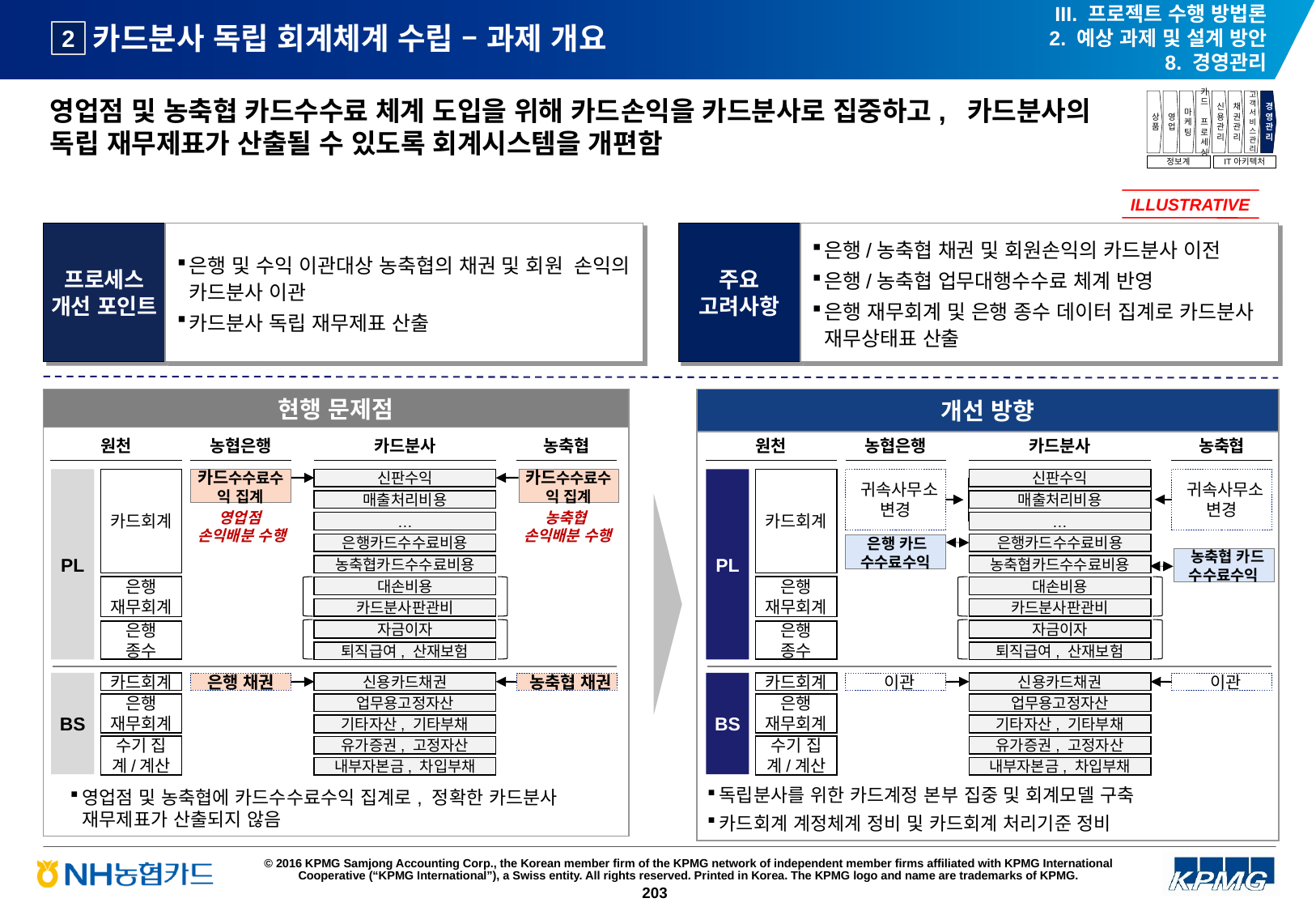

III. 프로젝트 수행 방법론
2. 예상 과제 및 설계 방안
8. 경영관리
# 카드분사 독립 회계체계 수립 – 과제 개요
2
영업점 및 농축협 카드수수료 체계 도입을 위해 카드손익을 카드분사로 집중하고,  카드분사의 독립 재무제표가 산출될 수 있도록 회계시스템을 개편함
상품
영업
마케팅
카드
프로세싱
신용관리
채권관리
고객서비스관리
경영관리
정보계
IT아키텍처
ILLUSTRATIVE
프로세스 개선 포인트
은행 및 수익 이관대상 농축협의 채권 및 회원  손익의 카드분사 이관
카드분사 독립 재무제표 산출
주요 고려사항
은행/농축협 채권 및 회원손익의 카드분사 이전
은행/농축협 업무대행수수료 체계 반영
은행 재무회계 및 은행 종수 데이터 집계로 카드분사 재무상태표 산출
개선 방향
현행 문제점

원천
농협은행
카드분사
농축협
원천
농협은행
카드분사
농축협

PL
카드회계
카드수수료수익 집계
신판수익
카드수수료수익 집계
PL
카드회계
신판수익
 귀속사무소
변경
 귀속사무소
변경
매출처리비용
매출처리비용
영업점
손익배분 수행
농축협
손익배분 수행
…
…
은행카드수수료비용
은행카드수수료비용
 은행 카드
수수료수익
 농축협 카드 수수료수익
농축협카드수수료비용
농축협카드수수료비용
은행
재무회계

은행
재무회계

대손비용
대손비용

카드분사판관비
카드분사판관비

자금이자
자금이자
은행
종수
은행
종수
퇴직급여, 산재보험
퇴직급여, 산재보험
BS
BS
신용카드채권
신용카드채권
카드회계
카드회계
은행 채권
 농축협 채권
 이관
 이관
은행
재무회계
은행
재무회계
업무용고정자산
업무용고정자산
기타자산, 기타부채
기타자산, 기타부채
수기 집계/계산
수기 집계/계산
유가증권, 고정자산
유가증권, 고정자산
내부자본금, 차입부채
내부자본금, 차입부채
독립분사를 위한 카드계정 본부 집중 및 회계모델 구축
카드회계 계정체계 정비 및 카드회계 처리기준 정비
영업점 및 농축협에 카드수수료수익 집계로, 정확한 카드분사 재무제표가 산출되지 않음